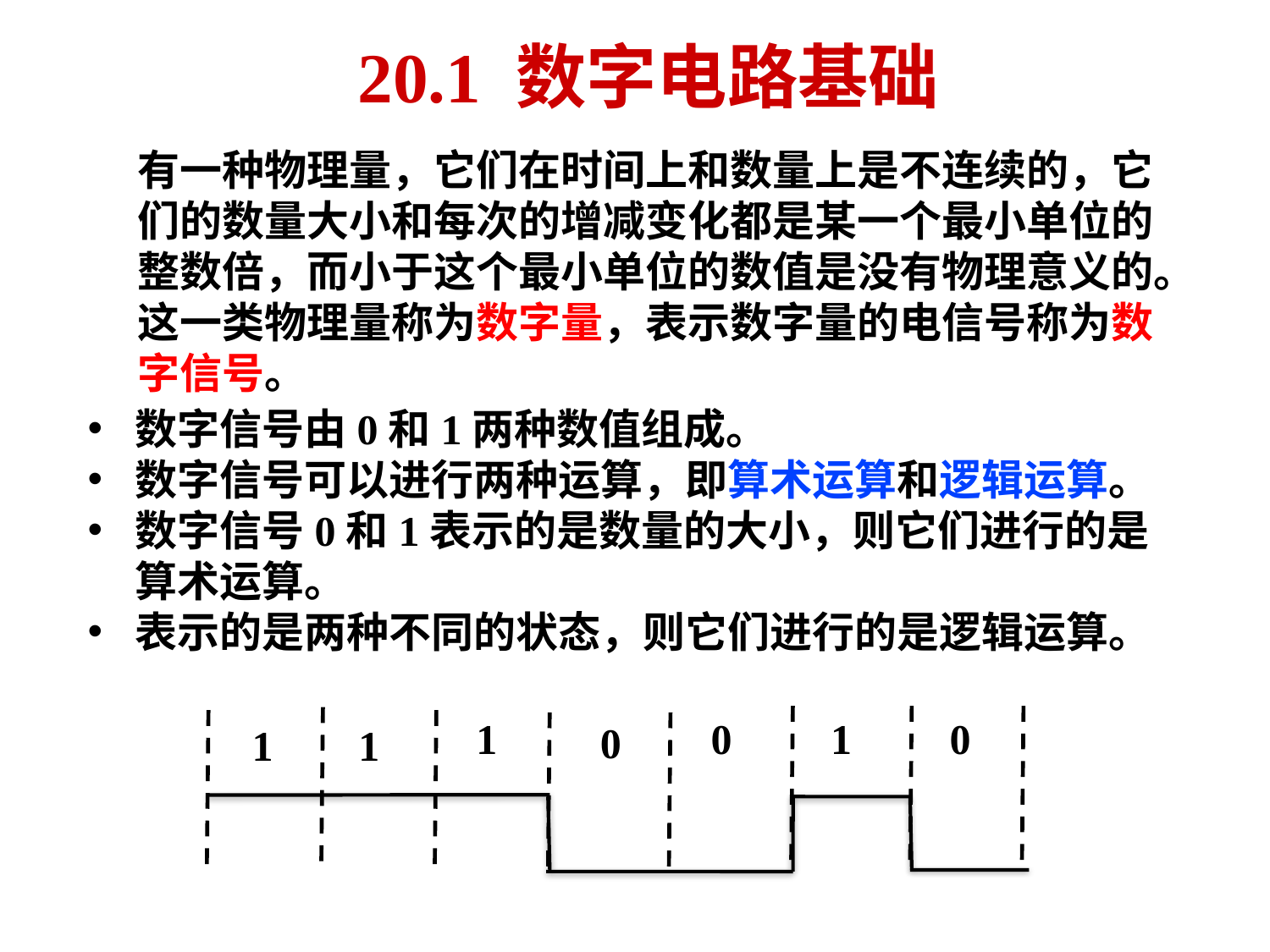

20.1 数字电路基础
有一种物理量，它们在时间上和数量上是不连续的，它们的数量大小和每次的增减变化都是某一个最小单位的整数倍，而小于这个最小单位的数值是没有物理意义的。这一类物理量称为数字量，表示数字量的电信号称为数字信号。
数字信号由0和1两种数值组成。
数字信号可以进行两种运算，即算术运算和逻辑运算。
数字信号0和1表示的是数量的大小，则它们进行的是算术运算。
表示的是两种不同的状态，则它们进行的是逻辑运算。
1
0

1

0

0
1
1